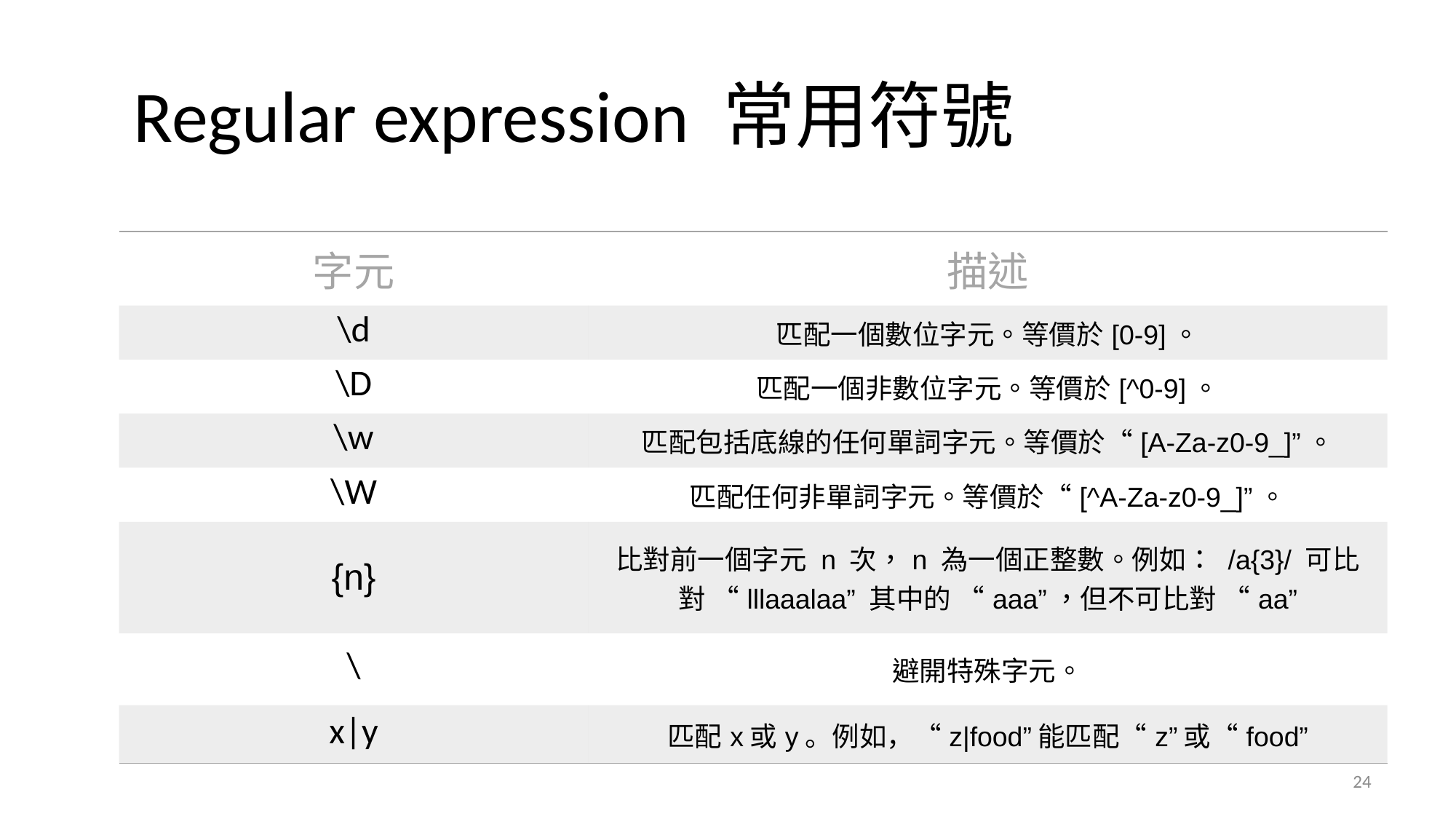

# Regular expression 常用符號

| 字元 | 描述 |
| --- | --- |
| \d | 匹配一個數位字元。等價於[0-9]。 |
| \D | 匹配一個非數位字元。等價於[^0-9]。 |
| \w | 匹配包括底線的任何單詞字元。等價於“[A-Za-z0-9\_]”。 |
| \W | 匹配任何非單詞字元。等價於“[^A-Za-z0-9\_]”。 |
| {n} | 比對前一個字元 n 次，n 為一個正整數。例如： /a{3}/ 可比對 “lllaaalaa” 其中的 “aaa”，但不可比對 “aa” |
| \ | 避開特殊字元。 |
| x|y | 匹配x或y。例如，“z|food”能匹配“z”或“food” |
24